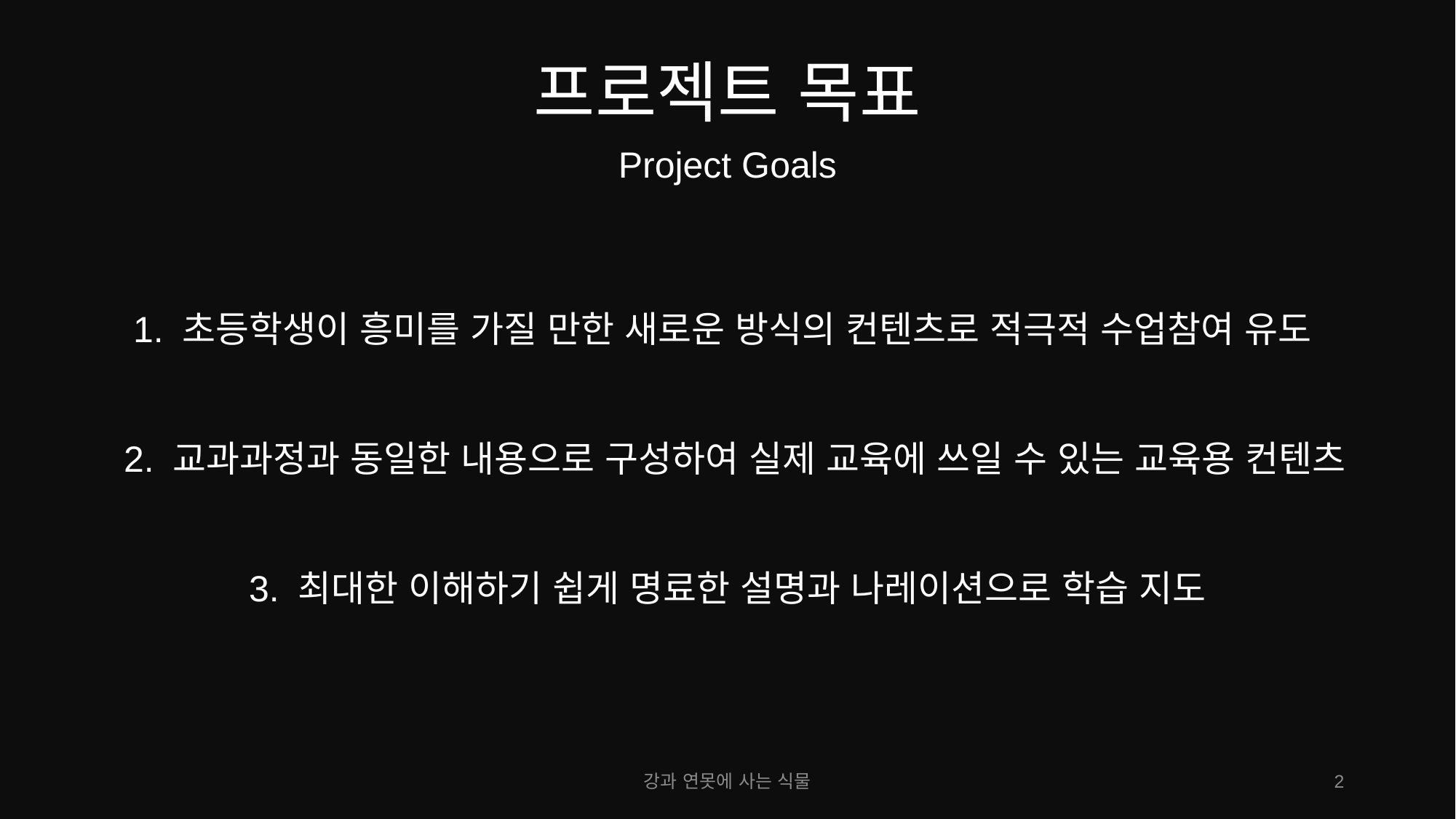

# 프로젝트 목표
Project Goals
1. 초등학생이 흥미를 가질 만한 새로운 방식의 컨텐츠로 적극적 수업참여 유도
2. 교과과정과 동일한 내용으로 구성하여 실제 교육에 쓰일 수 있는 교육용 컨텐츠
3. 최대한 이해하기 쉽게 명료한 설명과 나레이션으로 학습 지도
강과 연못에 사는 식물
2